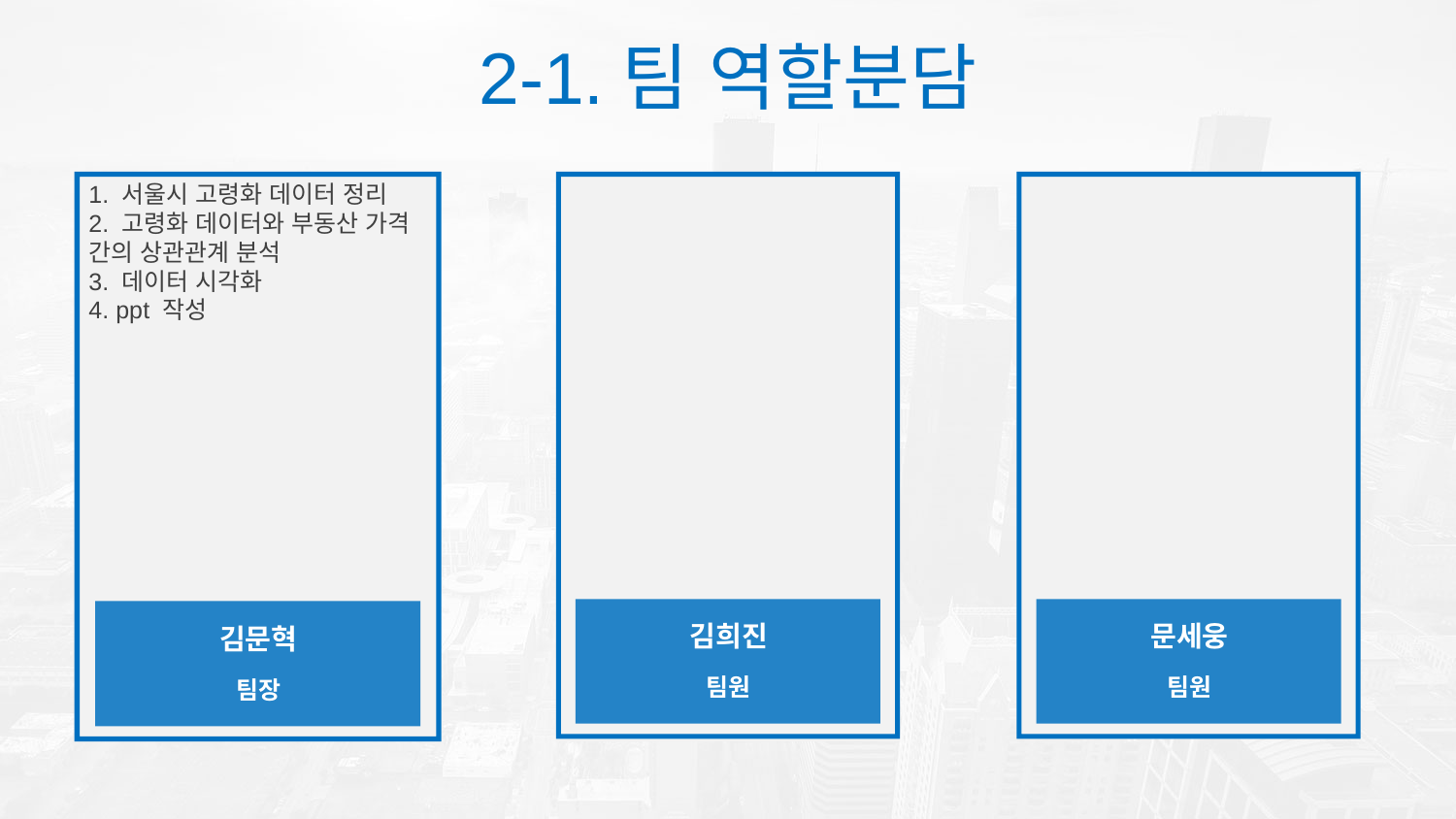

2-1.팀 역할분담
1. 서울시 고령화 데이터 정리
2. 고령화 데이터와 부동산 가격 간의 상관관계 분석
3. 데이터 시각화
4. ppt 작성

김문혁
팀장

문세웅
팀원

김희진

팀원